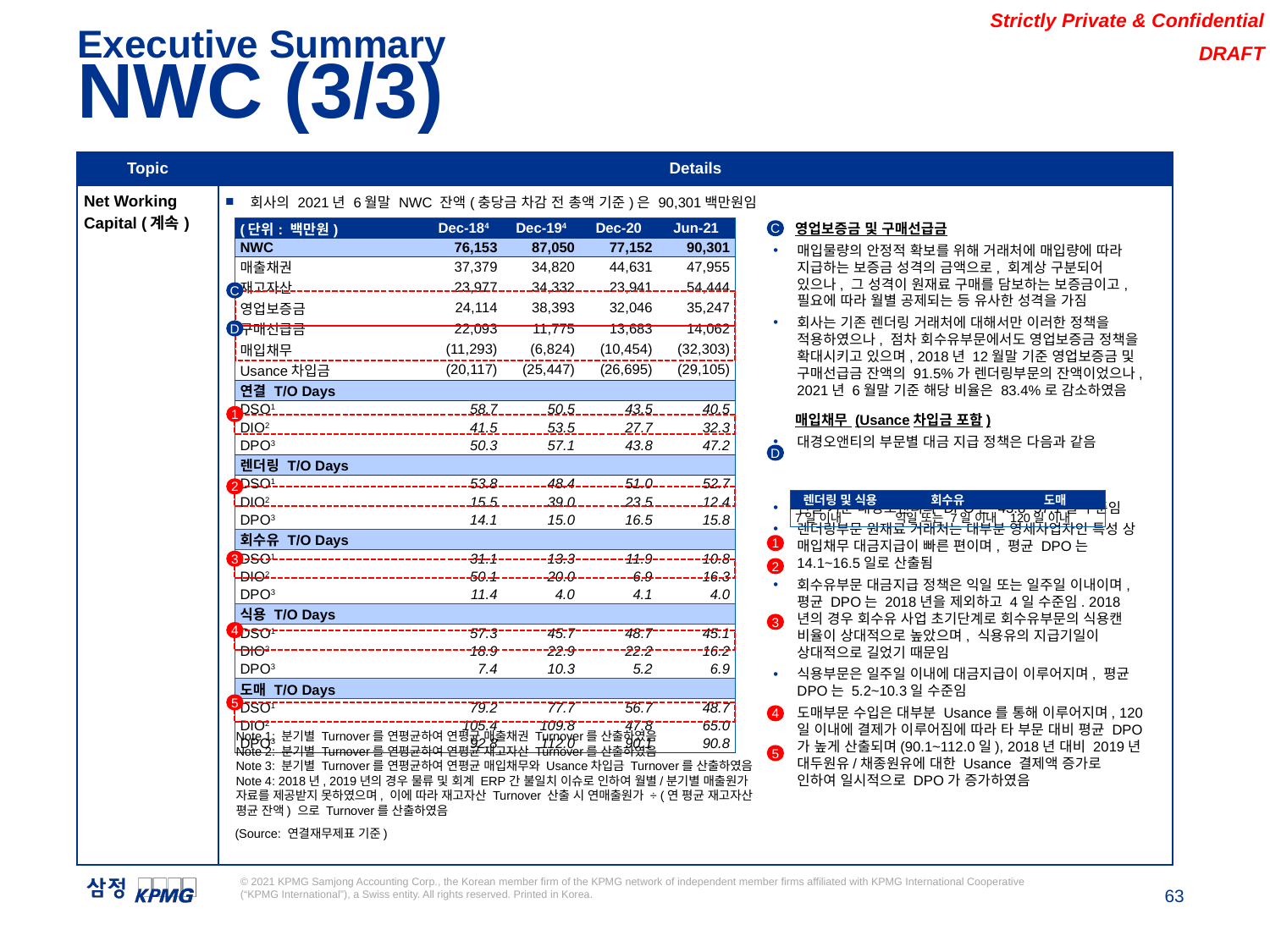

Executive Summary
NWC (3/3)
| Topic | Details |
| --- | --- |
| Net Working Capital (계속) | 회사의 2021년 6월말 NWC 잔액(충당금 차감 전 총액 기준)은 90,301백만원임 |
영업보증금 및 구매선급금
매입물량의 안정적 확보를 위해 거래처에 매입량에 따라 지급하는 보증금 성격의 금액으로, 회계상 구분되어 있으나, 그 성격이 원재료 구매를 담보하는 보증금이고, 필요에 따라 월별 공제되는 등 유사한 성격을 가짐
회사는 기존 렌더링 거래처에 대해서만 이러한 정책을 적용하였으나, 점차 회수유부문에서도 영업보증금 정책을 확대시키고 있으며, 2018년 12월말 기준 영업보증금 및 구매선급금 잔액의 91.5%가 렌더링부문의 잔액이었으나, 2021년 6월말 기준 해당 비율은 83.4%로 감소하였음
매입채무 (Usance차입금 포함)
대경오앤티의 부문별 대금 지급 정책은 다음과 같음

연결 기준 대경오앤티의 DPO는 43.8~57.1일 수준임
렌더링부문 원재료 거래처는 대부분 영세사업자인 특성 상 매입채무 대금지급이 빠른 편이며, 평균 DPO는 14.1~16.5일로 산출됨
회수유부문 대금지급 정책은 익일 또는 일주일 이내이며, 평균 DPO는 2018년을 제외하고 4일 수준임. 2018년의 경우 회수유 사업 초기단계로 회수유부문의 식용캔 비율이 상대적으로 높았으며, 식용유의 지급기일이 상대적으로 길었기 때문임
식용부문은 일주일 이내에 대금지급이 이루어지며, 평균 DPO는 5.2~10.3일 수준임
도매부문 수입은 대부분 Usance를 통해 이루어지며, 120일 이내에 결제가 이루어짐에 따라 타 부문 대비 평균 DPO가 높게 산출되며(90.1~112.0일), 2018년 대비 2019년 대두원유/채종원유에 대한 Usance 결제액 증가로 인하여 일시적으로 DPO가 증가하였음

| (단위: 백만원) | Dec-184 | Dec-194 | Dec-20 | Jun-21 |
| --- | --- | --- | --- | --- |
| NWC | 76,153 | 87,050 | 77,152 | 90,301 |
| 매출채권 | 37,379 | 34,820 | 44,631 | 47,955 |
| 재고자산 | 23,977 | 34,332 | 23,941 | 54,444 |
| 영업보증금 | 24,114 | 38,393 | 32,046 | 35,247 |
| 구매선급금 | 22,093 | 11,775 | 13,683 | 14,062 |
| 매입채무 | (11,293) | (6,824) | (10,454) | (32,303) |
| Usance차입금 | (20,117) | (25,447) | (26,695) | (29,105) |
| 연결 T/O Days |  |  |  |  |
| DSO1 | 58.7 | 50.5 | 43.5 | 40.5 |
| DIO2 | 41.5 | 53.5 | 27.7 | 32.3 |
| DPO3 | 50.3 | 57.1 | 43.8 | 47.2 |
| 렌더링 T/O Days |  |  |  |  |
| DSO1 | 53.8 | 48.4 | 51.0 | 52.7 |
| DIO2 | 15.5 | 39.0 | 23.5 | 12.4 |
| DPO3 | 14.1 | 15.0 | 16.5 | 15.8 |
| 회수유 T/O Days |  |  |  |  |
| DSO1 | 31.1 | 13.3 | 11.9 | 10.8 |
| DIO2 | 50.1 | 20.0 | 6.9 | 16.3 |
| DPO3 | 11.4 | 4.0 | 4.1 | 4.0 |
| 식용 T/O Days |  |  |  |  |
| DSO1 | 57.3 | 45.7 | 48.7 | 45.1 |
| DIO2 | 18.9 | 22.9 | 22.2 | 16.2 |
| DPO3 | 7.4 | 10.3 | 5.2 | 6.9 |
| 도매 T/O Days |  |  |  |  |
| DSO1 | 79.2 | 77.7 | 56.7 | 48.7 |
| DIO2 | 105.4 | 109.8 | 47.8 | 65.0 |
| DPO3 | 92.8 | 112.0 | 90.1 | 90.8 |
C
C

D

1

D
2

| 렌더링 및 식용 | 회수유 | 도매 |
| --- | --- | --- |
| 7일 이내 | 익일 또는 7일 이내 | 120일 이내 |
1
3
2

3
4

5

4
Note 1: 분기별 Turnover를 연평균하여 연평균 매출채권 Turnover를 산출하였음
Note 2: 분기별 Turnover를 연평균하여 연평균 재고자산 Turnover를 산출하였음
Note 3: 분기별 Turnover를 연평균하여 연평균 매입채무와 Usance차입금 Turnover를 산출하였음
Note 4: 2018년, 2019년의 경우 물류 및 회계 ERP간 불일치 이슈로 인하여 월별/분기별 매출원가 자료를 제공받지 못하였으며, 이에 따라 재고자산 Turnover 산출 시 연매출원가 ÷ (연 평균 재고자산 평균 잔액) 으로 Turnover를 산출하였음
5
(Source: 연결재무제표 기준)